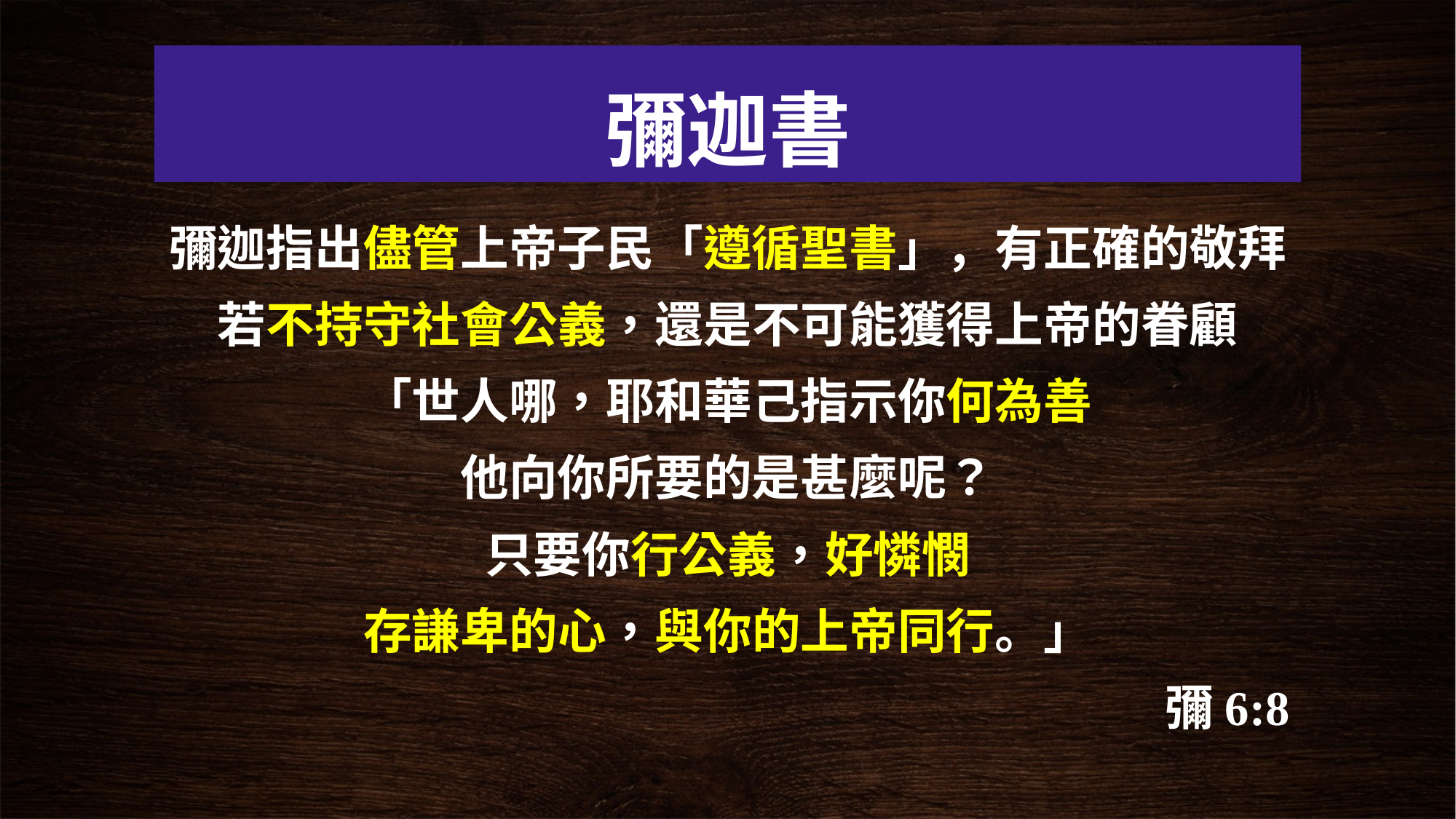

# 彌迦書
彌迦指出儘管上帝子民「遵循聖書」，有正確的敬拜
若不持守社會公義，還是不可能獲得上帝的眷顧
「世人哪，耶和華己指示你何為善
他向你所要的是甚麼呢？
只要你行公義，好憐憫
存謙卑的心，與你的上帝同行。」
彌6:8